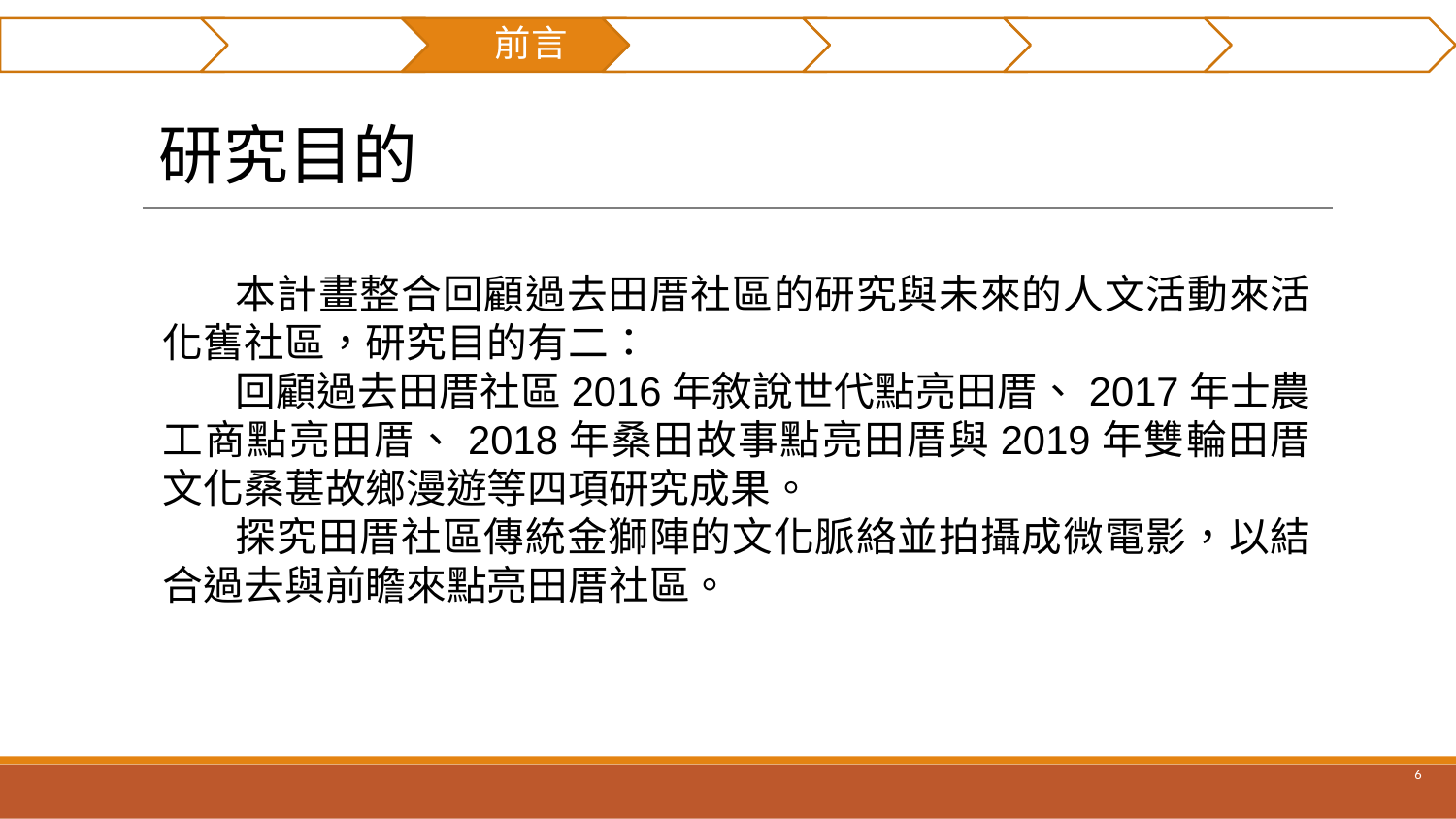

摘要

研究貢獻

前言

文獻回顧

研究方法

實例分析

結論與建議
# 研究目的

本計畫整合回顧過去田厝社區的研究與未來的人文活動來活化舊社區，研究目的有二：
回顧過去田厝社區2016年敘說世代點亮田厝、2017年士農工商點亮田厝、2018年桑田故事點亮田厝與2019年雙輪田厝文化桑葚故鄉漫遊等四項研究成果。
探究田厝社區傳統金獅陣的文化脈絡並拍攝成微電影，以結合過去與前瞻來點亮田厝社區。
6